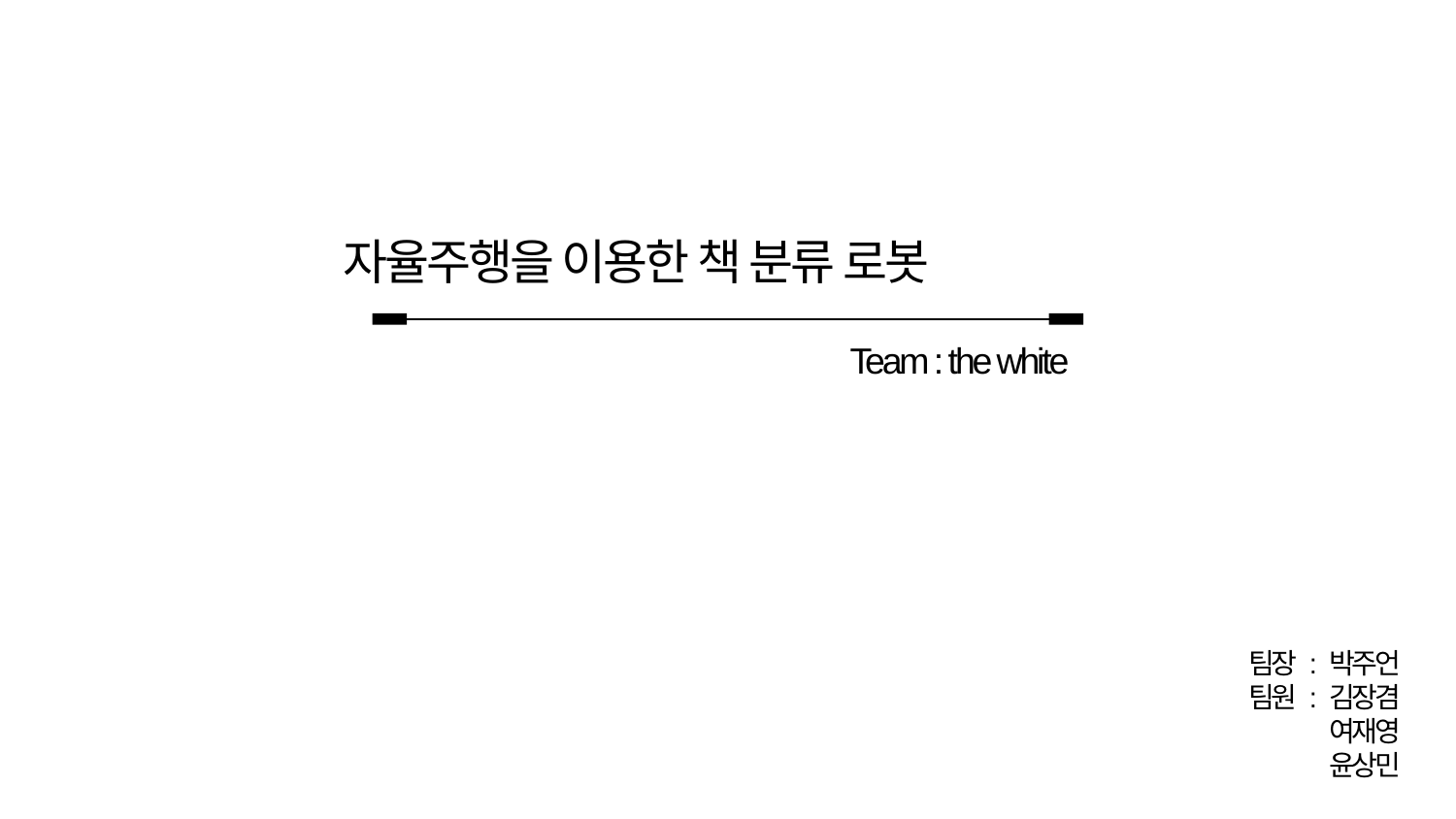

자율주행을 이용한 책 분류 로봇

Team : the white
팀장 : 박주언
팀원 : 김장겸
여재영
윤상민